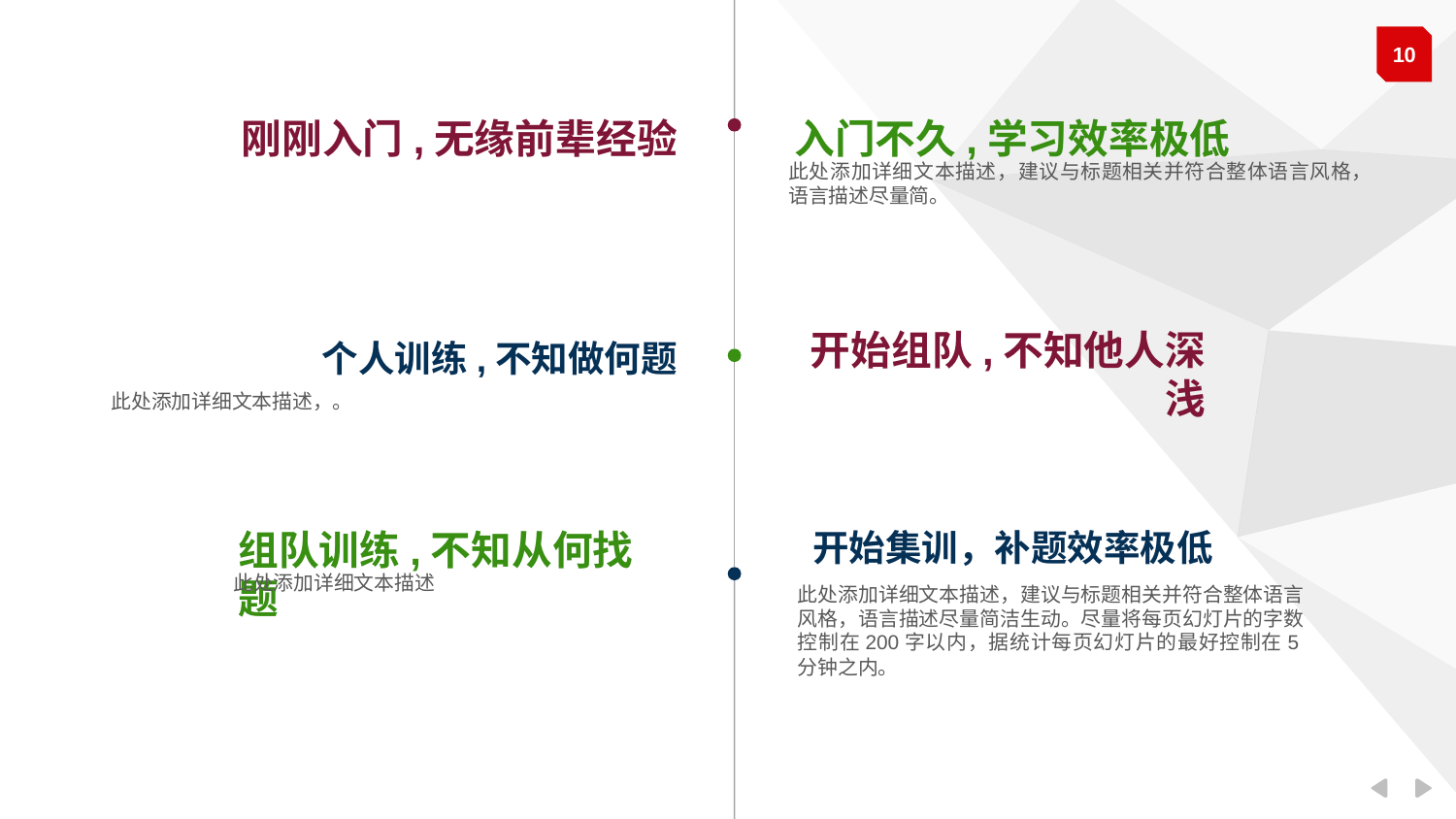

刚刚入门,无缘前辈经验
入门不久,学习效率极低
此处添加详细文本描述，建议与标题相关并符合整体语言风格，语言描述尽量简。

开始组队,不知他人深浅
个人训练,不知做何题
此处添加详细文本描述，。

组队训练,不知从何找题
此处添加详细文本描述
开始集训，补题效率极低

此处添加详细文本描述，建议与标题相关并符合整体语言风格，语言描述尽量简洁生动。尽量将每页幻灯片的字数控制在200字以内，据统计每页幻灯片的最好控制在5分钟之内。